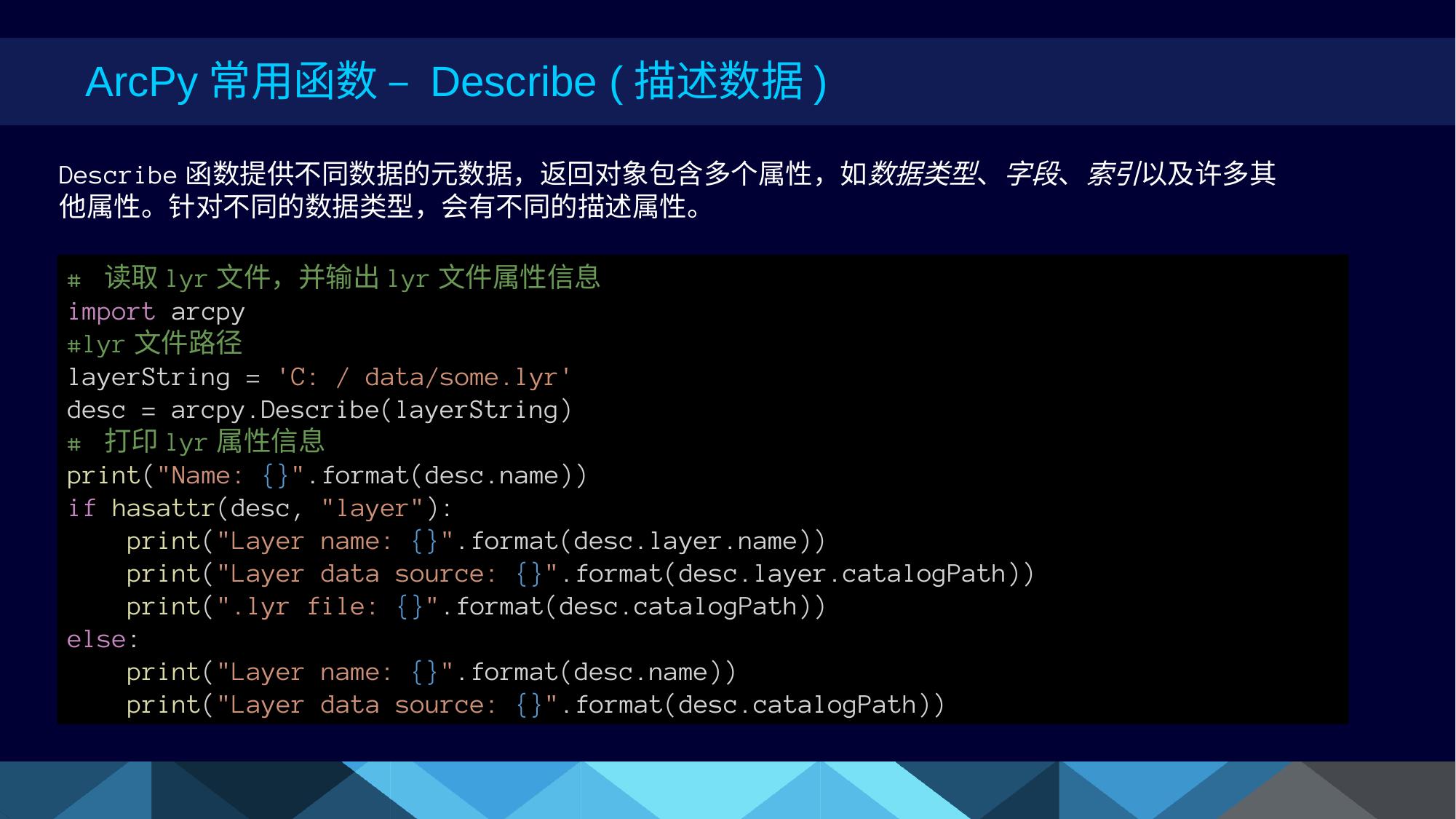

# ArcPy常用函数 – Describe (描述数据)
Describe函数提供不同数据的元数据，返回对象包含多个属性，如数据类型、字段、索引以及许多其他属性。针对不同的数据类型，会有不同的描述属性。
# 读取lyr文件，并输出lyr文件属性信息
import arcpy
#lyr文件路径
layerString = 'C: / data/some.lyr'
desc = arcpy.Describe(layerString)
# 打印lyr属性信息
print("Name: {}".format(desc.name))
if hasattr(desc, "layer"):
    print("Layer name: {}".format(desc.layer.name))
    print("Layer data source: {}".format(desc.layer.catalogPath))
    print(".lyr file: {}".format(desc.catalogPath))
else:
    print("Layer name: {}".format(desc.name))
    print("Layer data source: {}".format(desc.catalogPath))